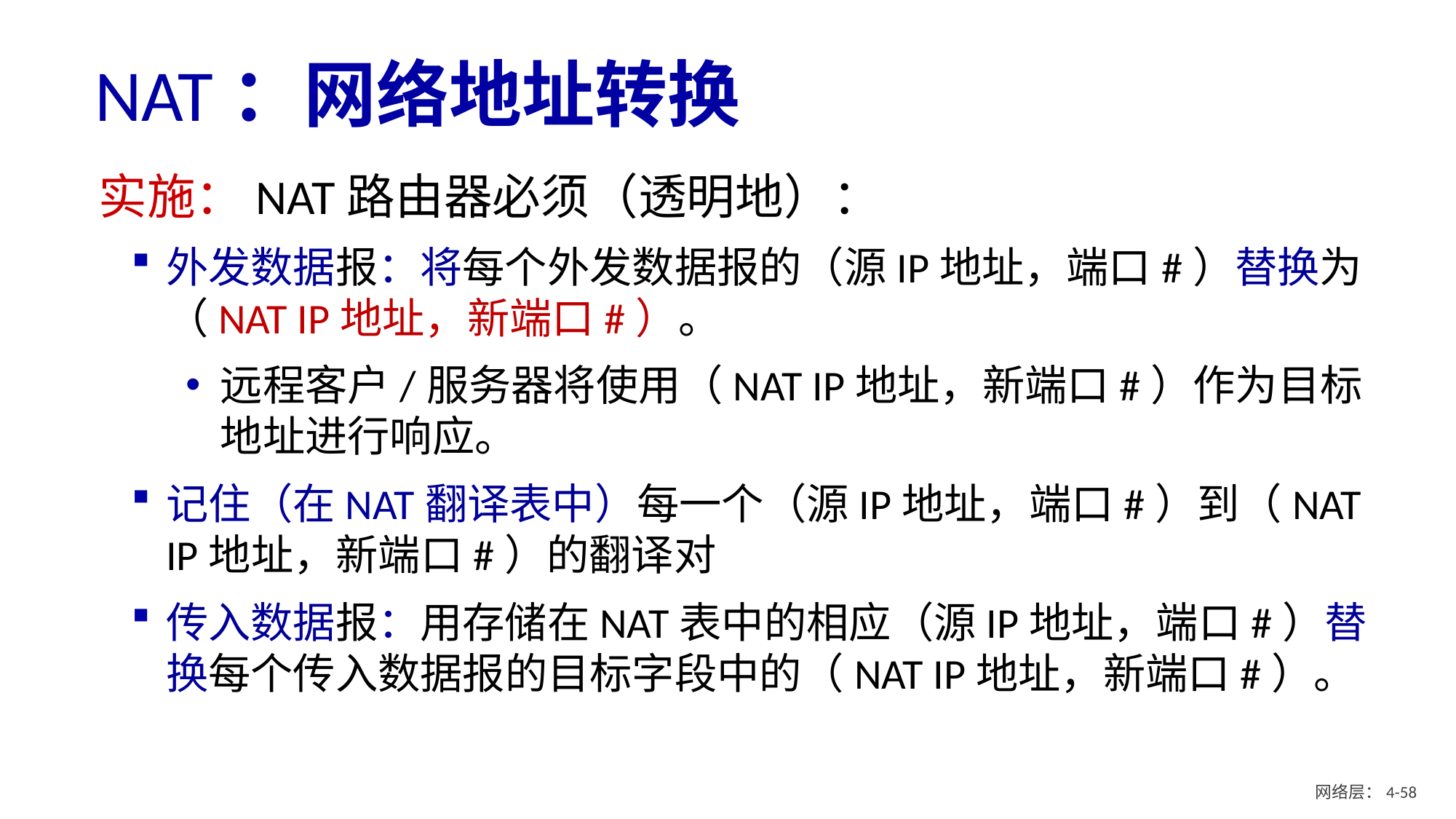

# NAT：网络地址转换
实施：NAT路由器必须（透明地）：
外发数据报：将每个外发数据报的（源IP地址，端口#）替换为（NAT IP地址，新端口#）。
远程客户/服务器将使用（NAT IP地址，新端口#）作为目标地址进行响应。
记住（在NAT翻译表中）每一个（源IP地址，端口#）到（NAT IP地址，新端口#）的翻译对
传入数据报：用存储在NAT表中的相应（源IP地址，端口#）替换每个传入数据报的目标字段中的（NAT IP地址，新端口#）。
网络层：4-58